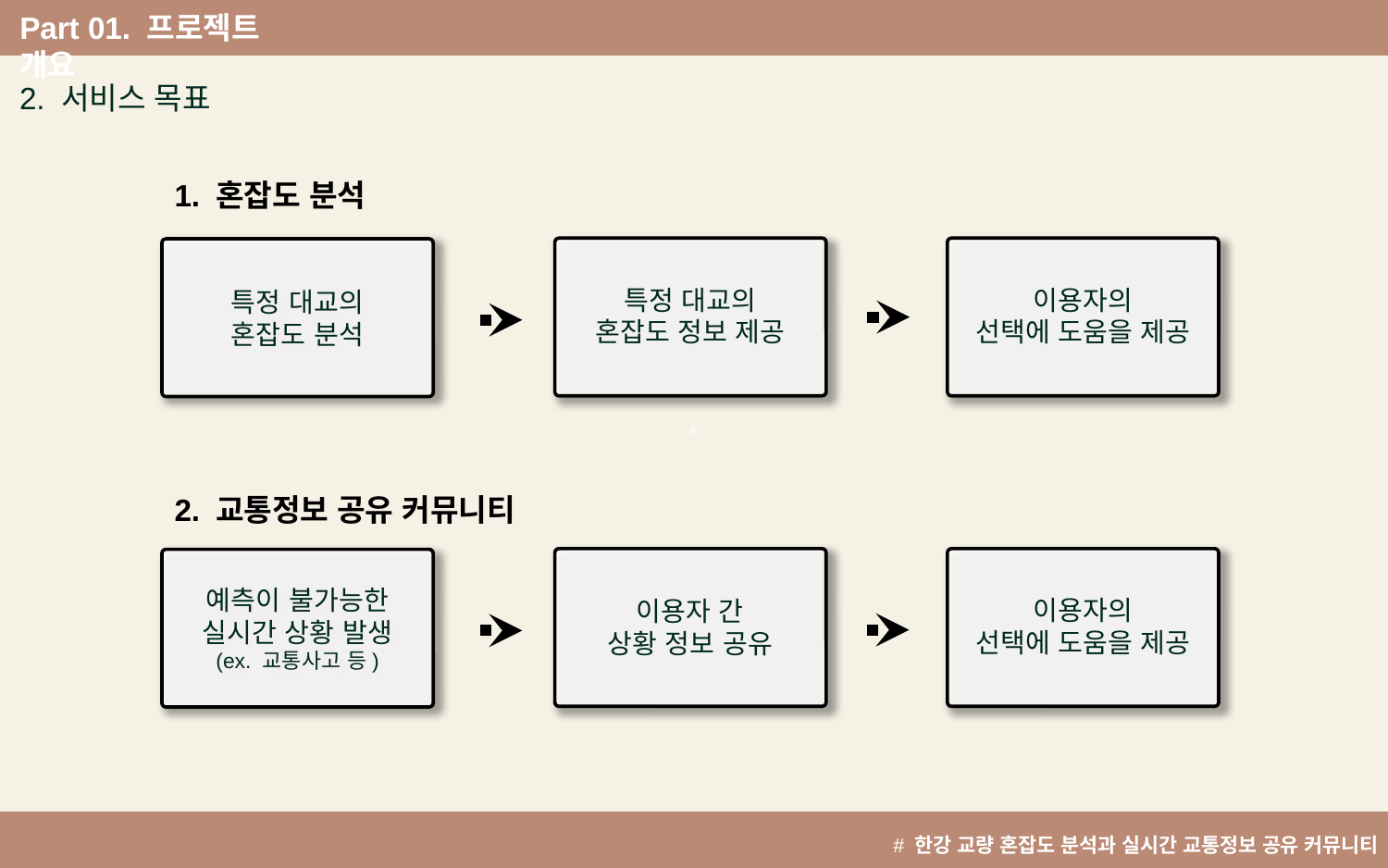

특정 대교의 특정한 시간에 혼잡도 정보를 얻을 수 있다
교통사고, 사람들 심리(어제 지하철 파업이 있었으니~오늘은 자가용이나 버스를 사용해야지) 등 예측할 수 없는 실시간 정보에 대한 정보를 커뮤니티를 통해 즉각적으로 공유할 수 있다.

Part 01. 프로젝트 개요
^
2. 서비스 목표
1. 혼잡도 분석

특정 대교의 혼잡도 정보 제공

이용자의
선택에 도움을 제공
특정 대교의
혼잡도 분석
2. 교통정보 공유 커뮤니티

이용자의
선택에 도움을 제공
예측이 불가능한
실시간 상황 발생
(ex. 교통사고 등)
이용자 간
상황 정보 공유
# 한강 교량 혼잡도 분석과 실시간 교통정보 공유 커뮤니티 개발